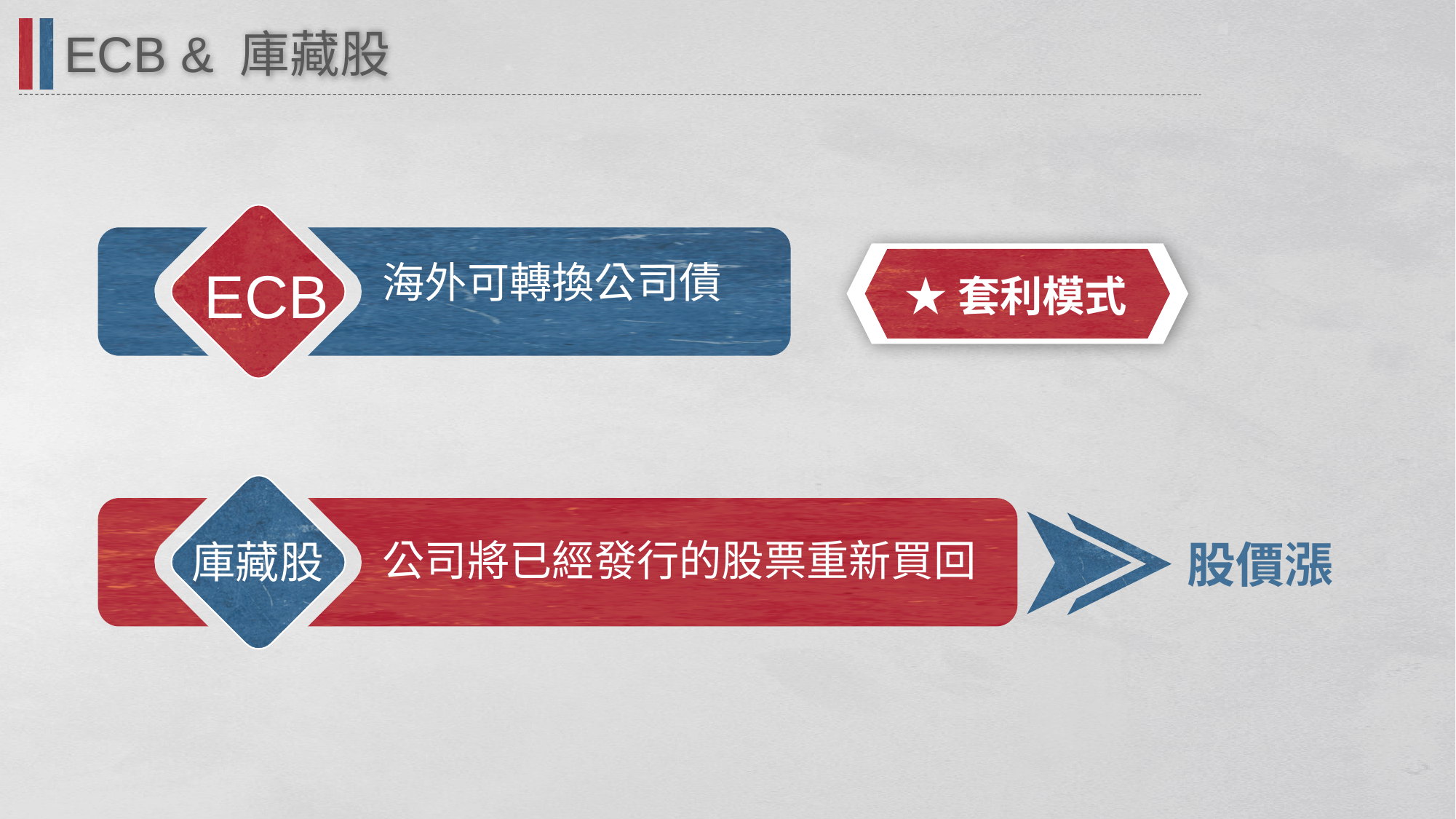

ECB & 庫藏股

ECB
海外可轉換公司債

★套利模式

庫藏股

公司將已經發行的股票重新買回
股價漲